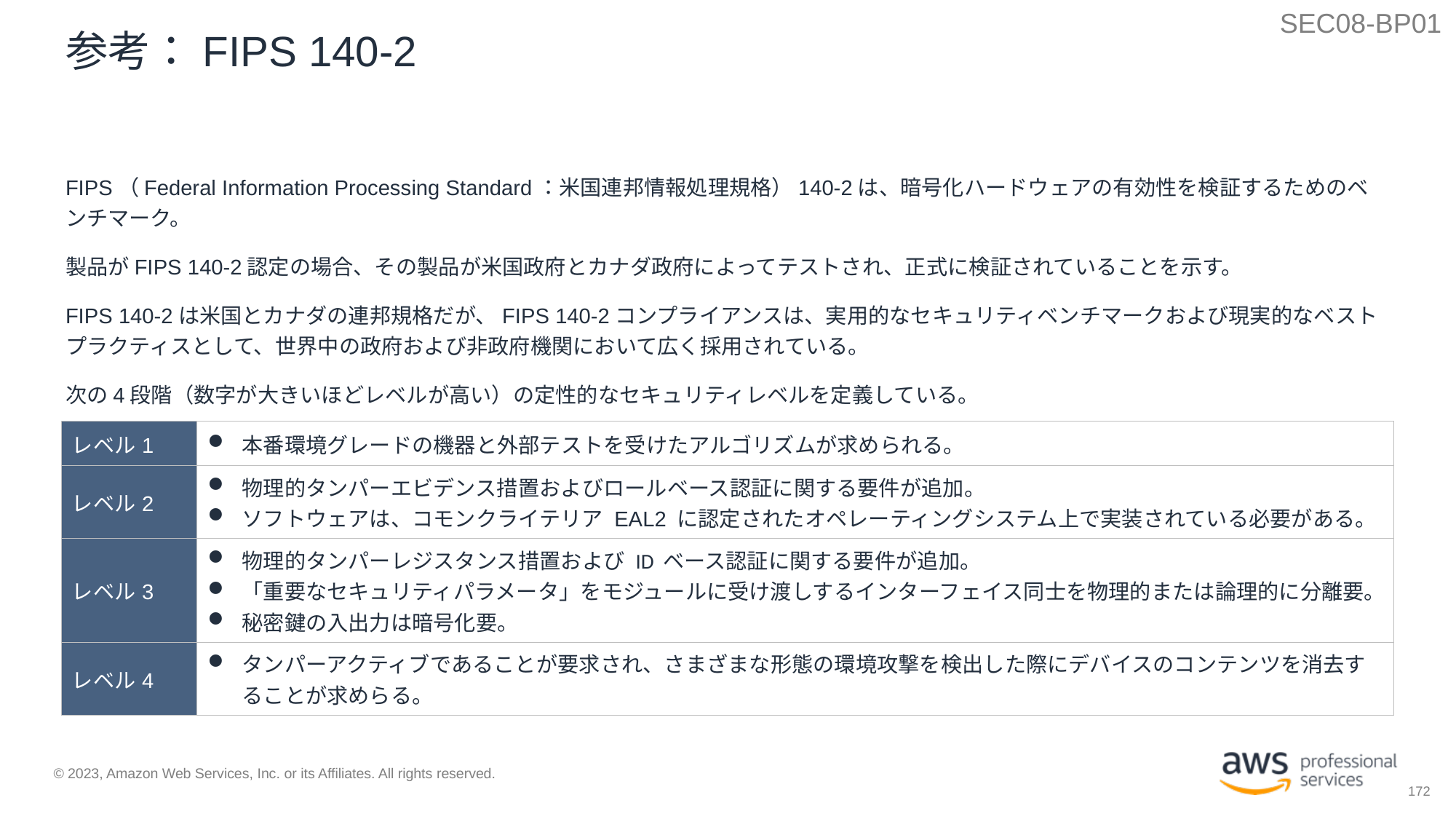

SEC08-BP01
# 参考：FIPS 140-2
FIPS（Federal Information Processing Standard：米国連邦情報処理規格）140-2は、暗号化ハードウェアの有効性を検証するためのベンチマーク。
製品がFIPS 140-2認定の場合、その製品が米国政府とカナダ政府によってテストされ、正式に検証されていることを示す。
FIPS 140-2は米国とカナダの連邦規格だが、FIPS 140-2コンプライアンスは、実用的なセキュリティベンチマークおよび現実的なベストプラクティスとして、世界中の政府および非政府機関において広く採用されている。
次の4段階（数字が大きいほどレベルが高い）の定性的なセキュリティレベルを定義している。
| レベル1 | 本番環境グレードの機器と外部テストを受けたアルゴリズムが求められる。 |
| --- | --- |
| レベル2 | 物理的タンパーエビデンス措置およびロールベース認証に関する要件が追加。 ソフトウェアは、コモンクライテリア EAL2 に認定されたオペレーティングシステム上で実装されている必要がある。 |
| レベル3 | 物理的タンパーレジスタンス措置および ID ベース認証に関する要件が追加。 「重要なセキュリティパラメータ」をモジュールに受け渡しするインターフェイス同士を物理的または論理的に分離要。 秘密鍵の入出力は暗号化要。 |
| レベル4 | タンパーアクティブであることが要求され、さまざまな形態の環境攻撃を検出した際にデバイスのコンテンツを消去することが求めらる。 |